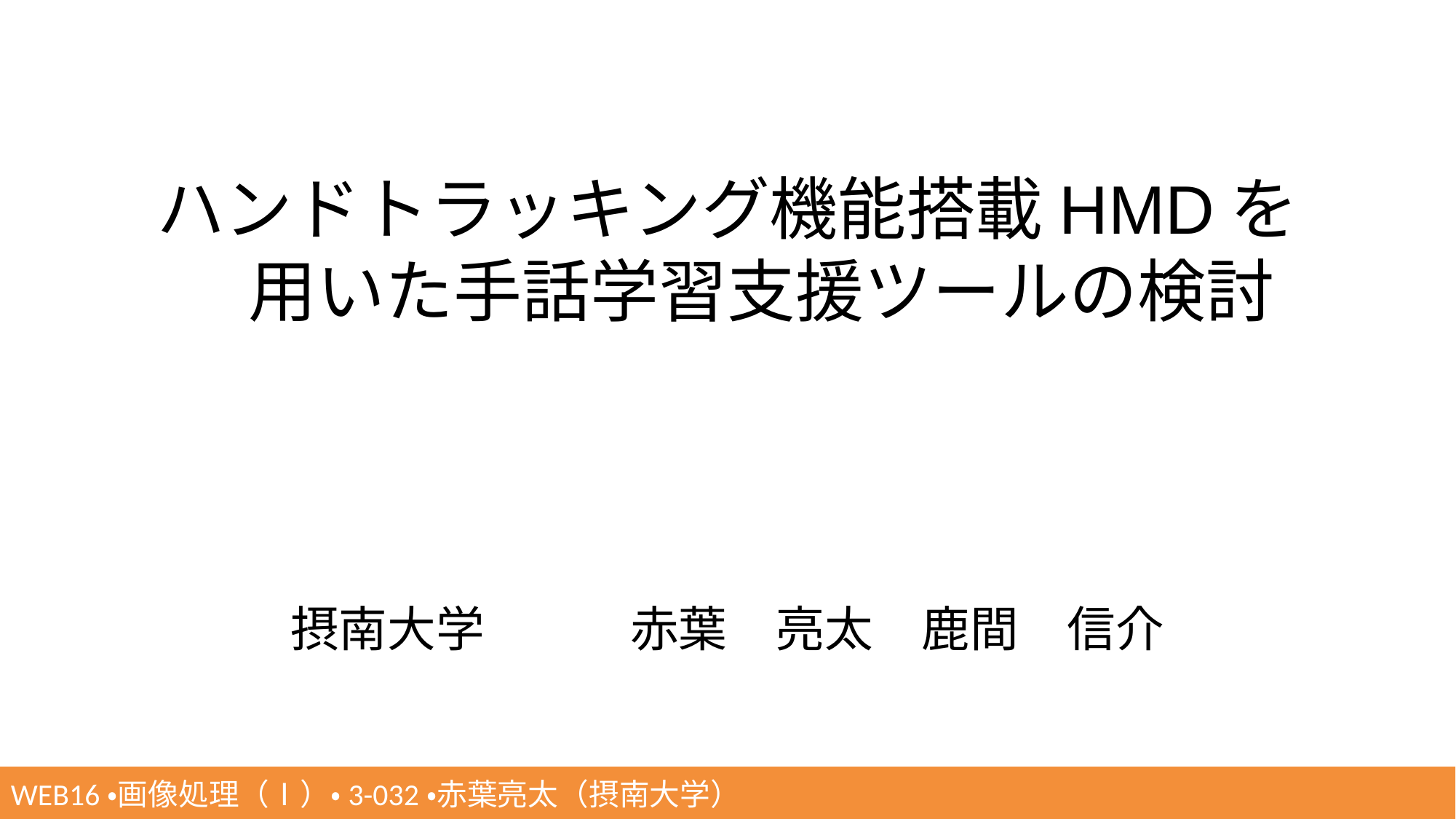

# ハンドトラッキング機能搭載HMDを　用いた手話学習支援ツールの検討
摂南大学　　　赤葉　亮太　鹿間　信介